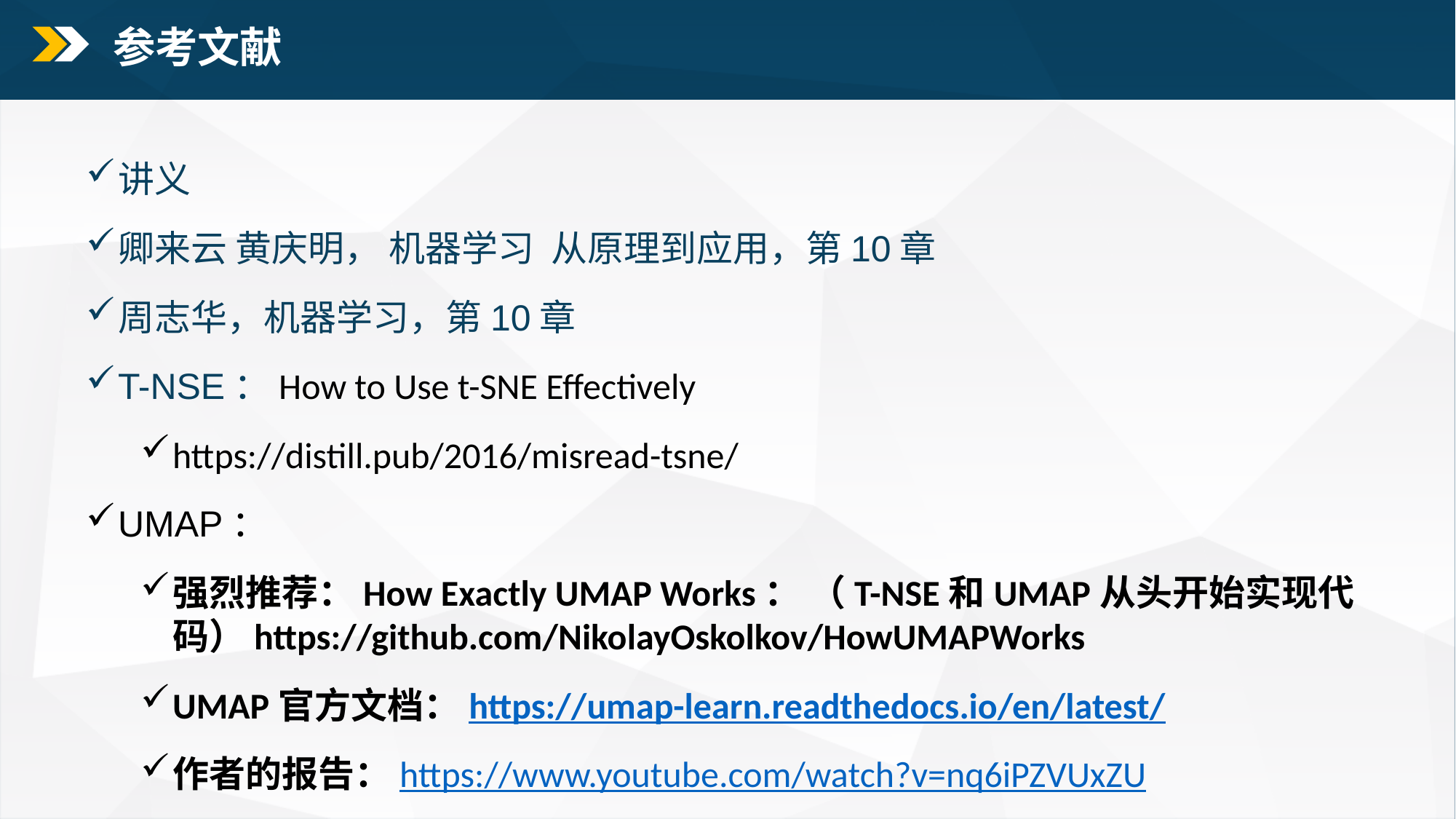

参考文献
讲义
卿来云 黄庆明， 机器学习  从原理到应用，第10章
周志华，机器学习，第10章
T-NSE：How to Use t-SNE Effectively
https://distill.pub/2016/misread-tsne/
UMAP：
强烈推荐：How Exactly UMAP Works： （T-NSE和UMAP从头开始实现代码）https://github.com/NikolayOskolkov/HowUMAPWorks
UMAP官方文档：https://umap-learn.readthedocs.io/en/latest/
作者的报告：https://www.youtube.com/watch?v=nq6iPZVUxZU